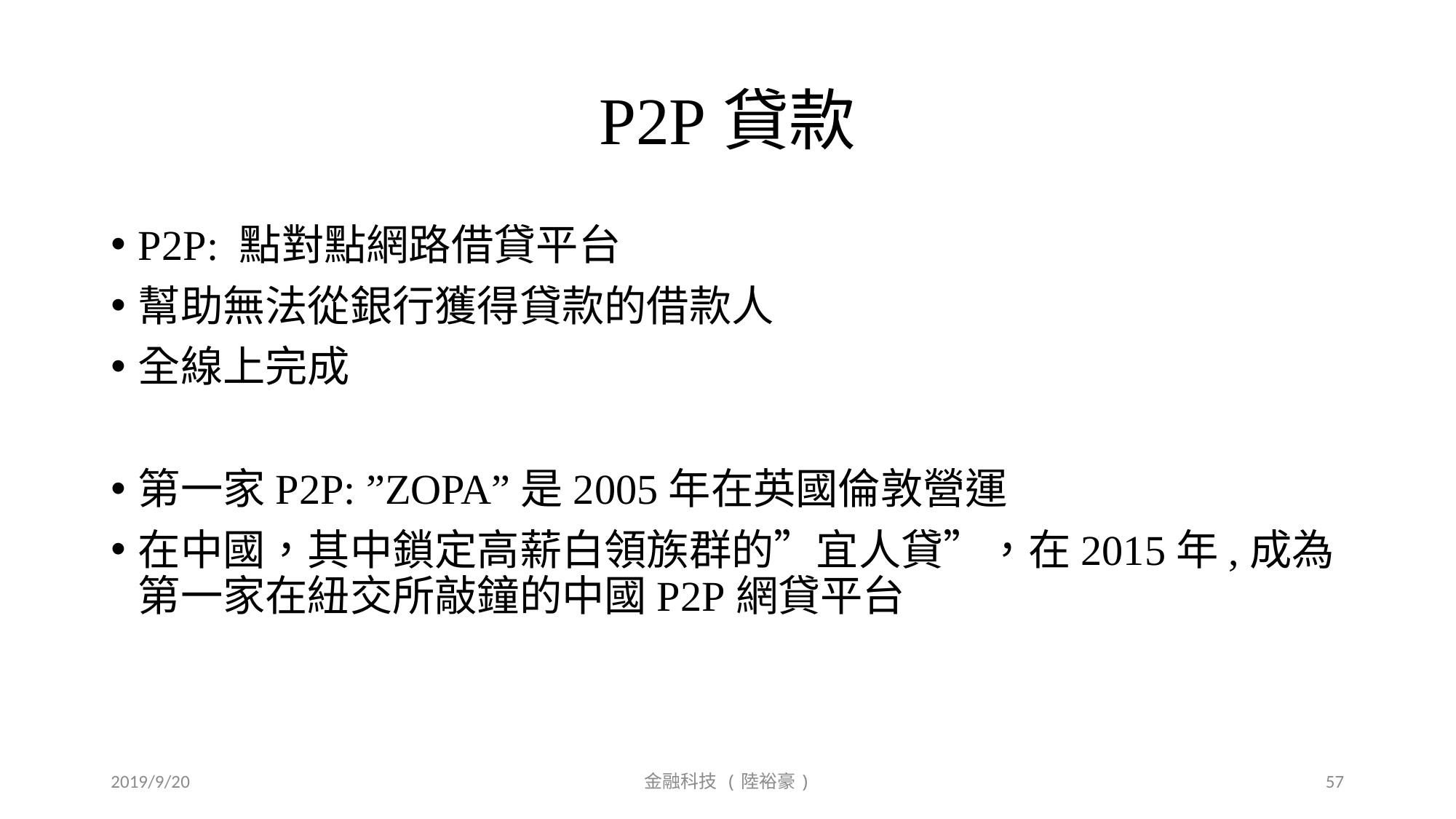

# P2P貸款
P2P: 點對點網路借貸平台
幫助無法從銀行獲得貸款的借款人
全線上完成

第一家P2P: ”ZOPA”是2005年在英國倫敦營運
在中國，其中鎖定高薪白領族群的”宜人貸”，在2015年,成為第一家在紐交所敲鐘的中國P2P網貸平台
2019/9/20
金融科技 (陸裕豪)
57